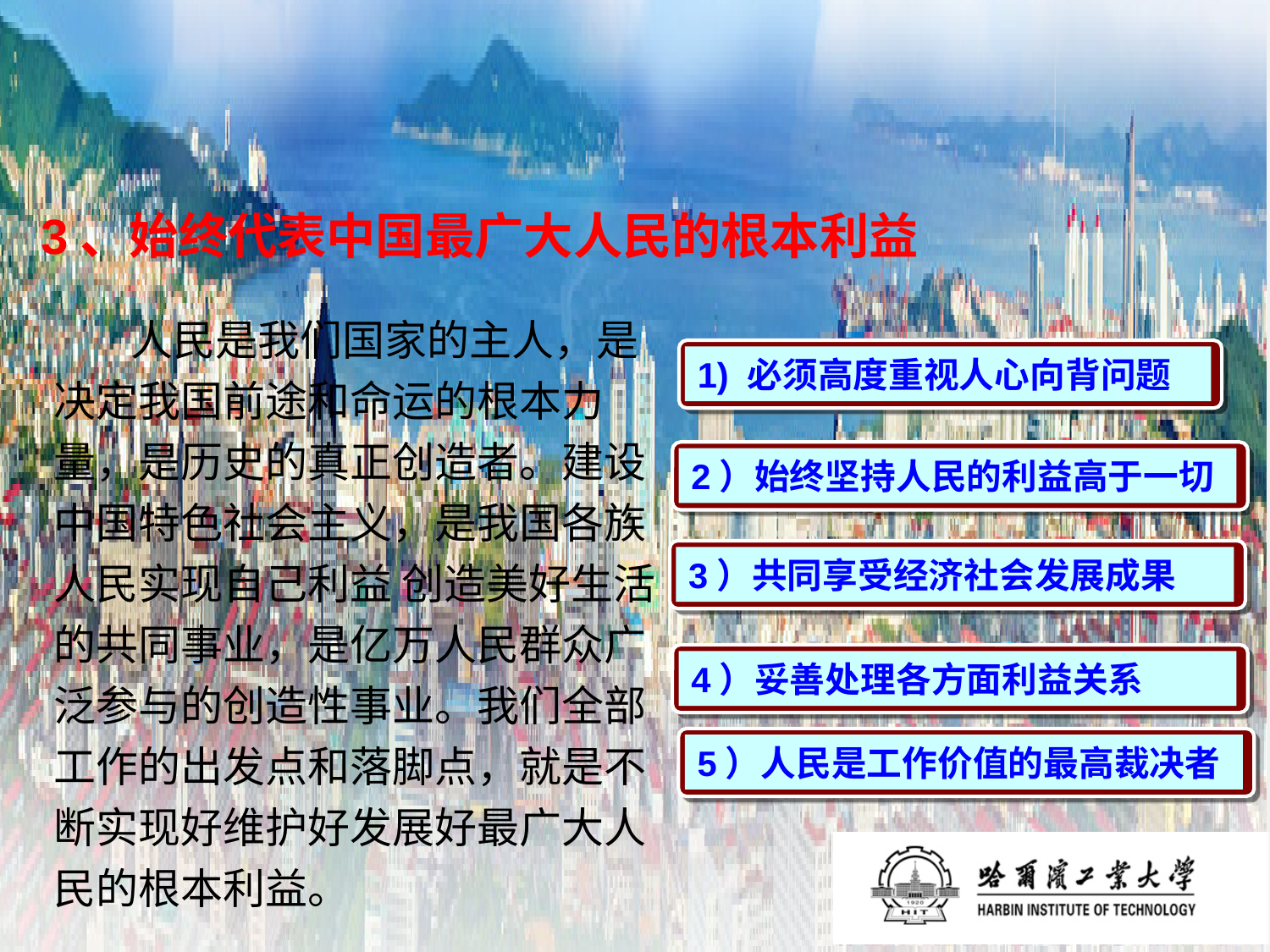

# 3、始终代表中国最广大人民的根本利益
       人民是我们国家的主人，是决定我国前途和命运的根本力量，是历史的真正创造者。建设中国特色社会主义，是我国各族人民实现自己利益 创造美好生活的共同事业，是亿万人民群众广泛参与的创造性事业。我们全部工作的出发点和落脚点，就是不断实现好维护好发展好最广大人民的根本利益。

1) 必须高度重视人心向背问题

2）始终坚持人民的利益高于一切

3）共同享受经济社会发展成果

4）妥善处理各方面利益关系

5）人民是工作价值的最高裁决者